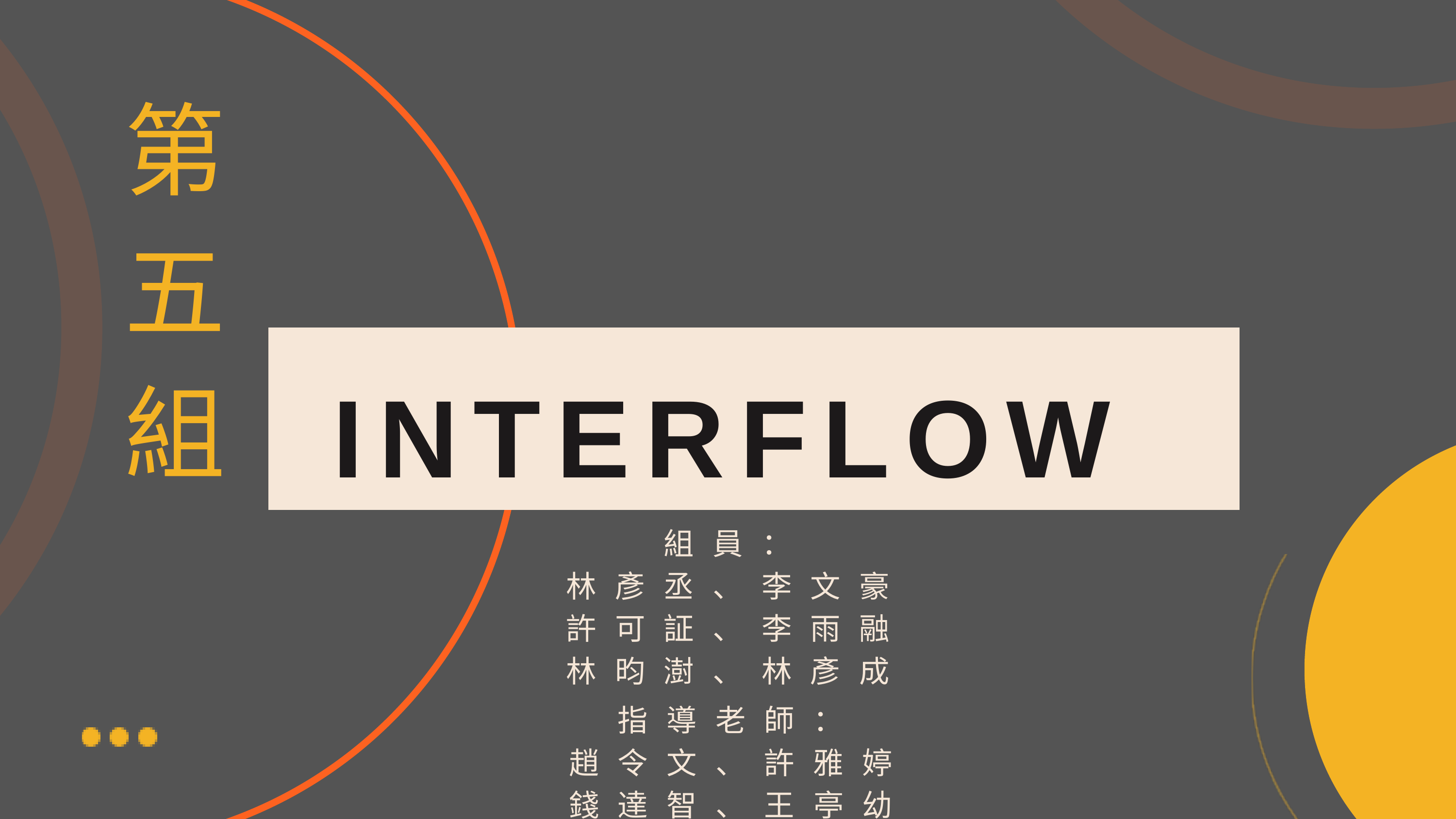

第五組

INTERFLOW

組員：
林彥丞、李文豪
許可証、李雨融
林昀澍、林彥成

指導老師：
趙令文、許雅婷
錢達智、王亭幼